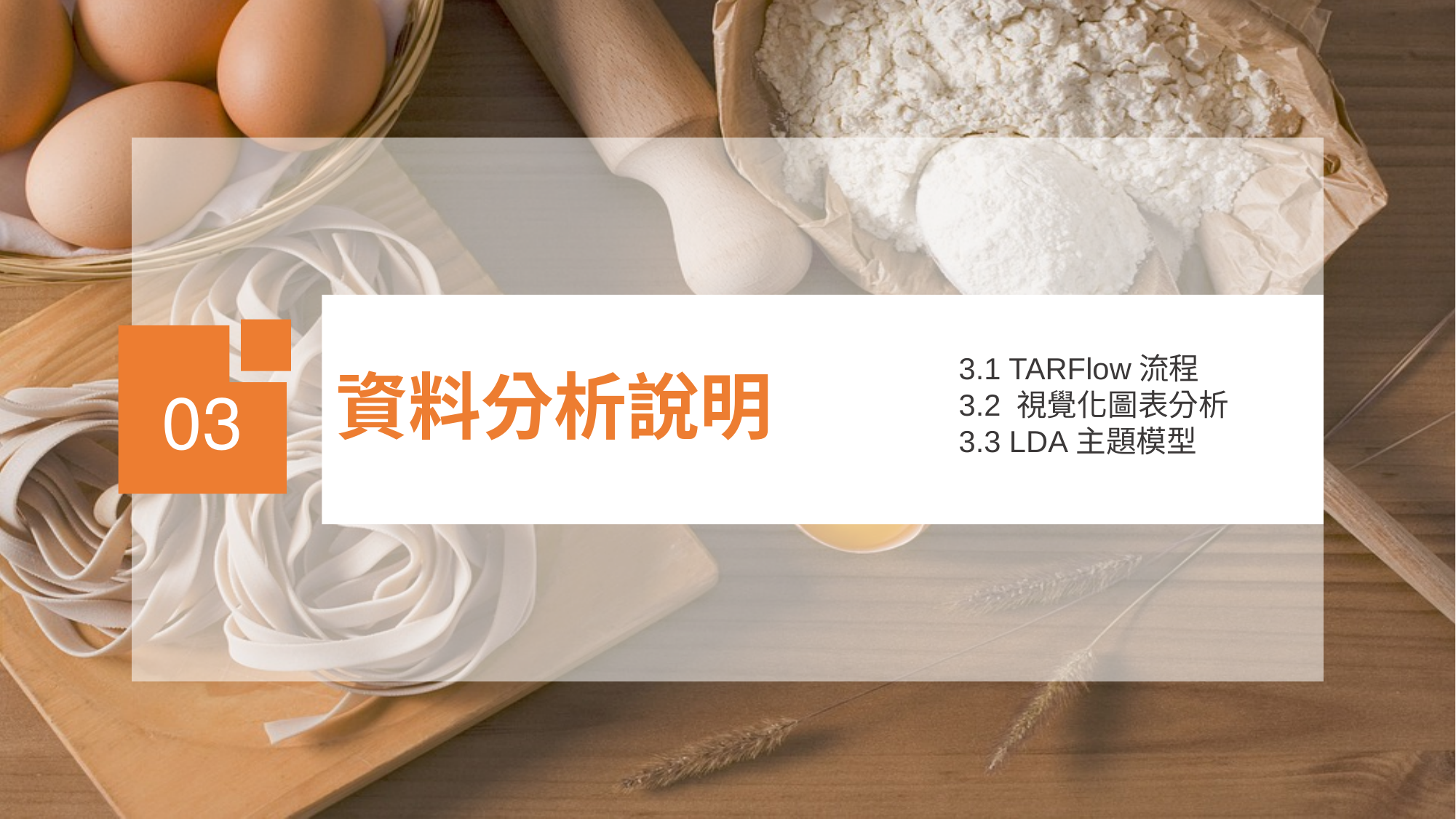

03
資料分析說明
3.1 TARFlow流程
3.2 視覺化圖表分析
3.3 LDA主題模型